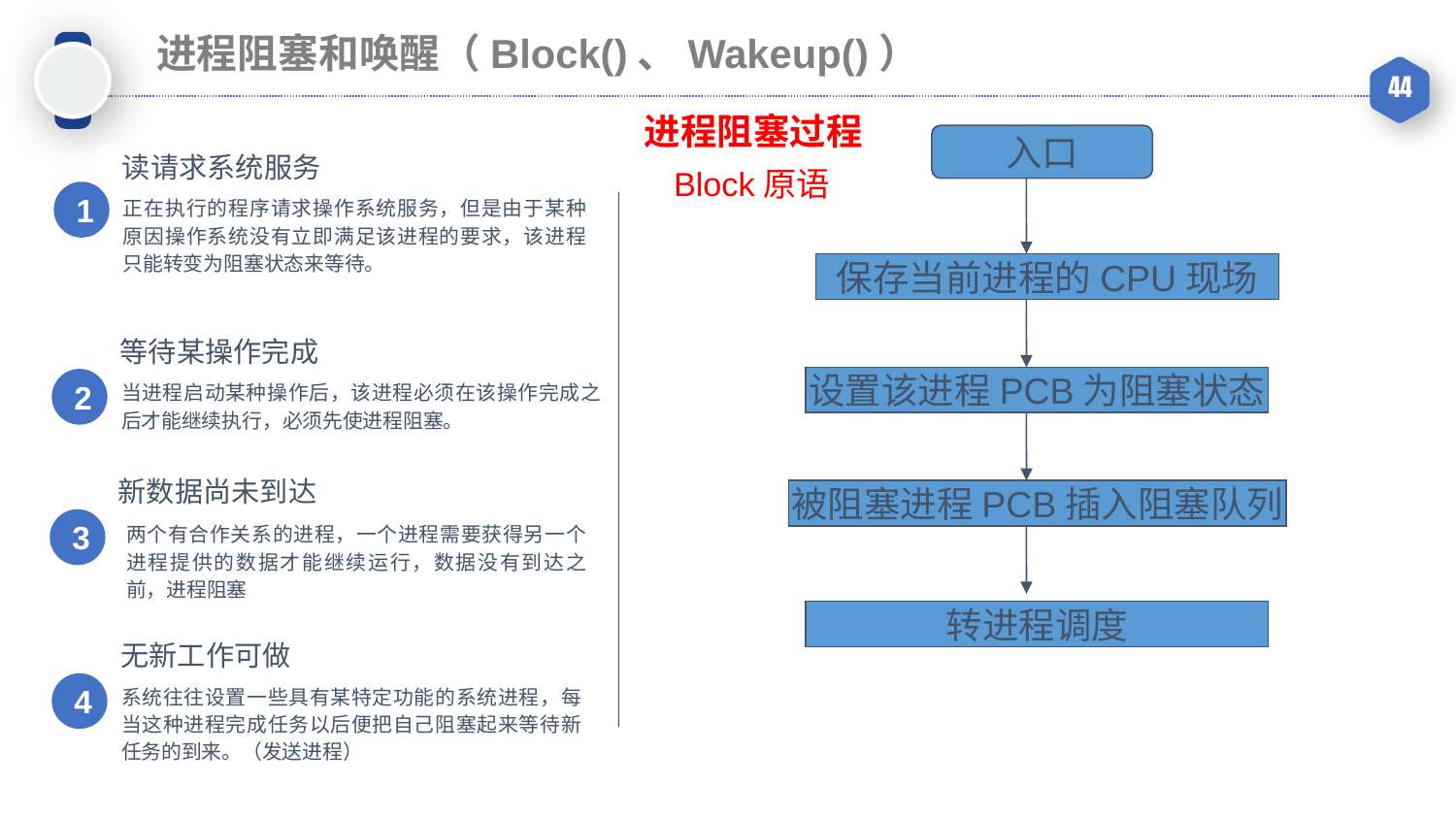

进程阻塞和唤醒（Block()、Wakeup()）

进程阻塞过程
入口

保存当前进程的CPU现场

设置该进程PCB为阻塞状态

被阻塞进程PCB插入阻塞队列

转进程调度
读请求系统服务

1
正在执行的程序请求操作系统服务，但是由于某种原因操作系统没有立即满足该进程的要求，该进程只能转变为阻塞状态来等待。

进程家族
Block原语
等待某操作完成
2
当进程启动某种操作后，该进程必须在该操作完成之后才能继续执行，必须先使进程阻塞。
新数据尚未到达
3

两个有合作关系的进程，一个进程需要获得另一个进程提供的数据才能继续运行，数据没有到达之前，进程阻塞
无新工作可做
4
系统往往设置一些具有某特定功能的系统进程，每当这种进程完成任务以后便把自己阻塞起来等待新任务的到来。（发送进程）